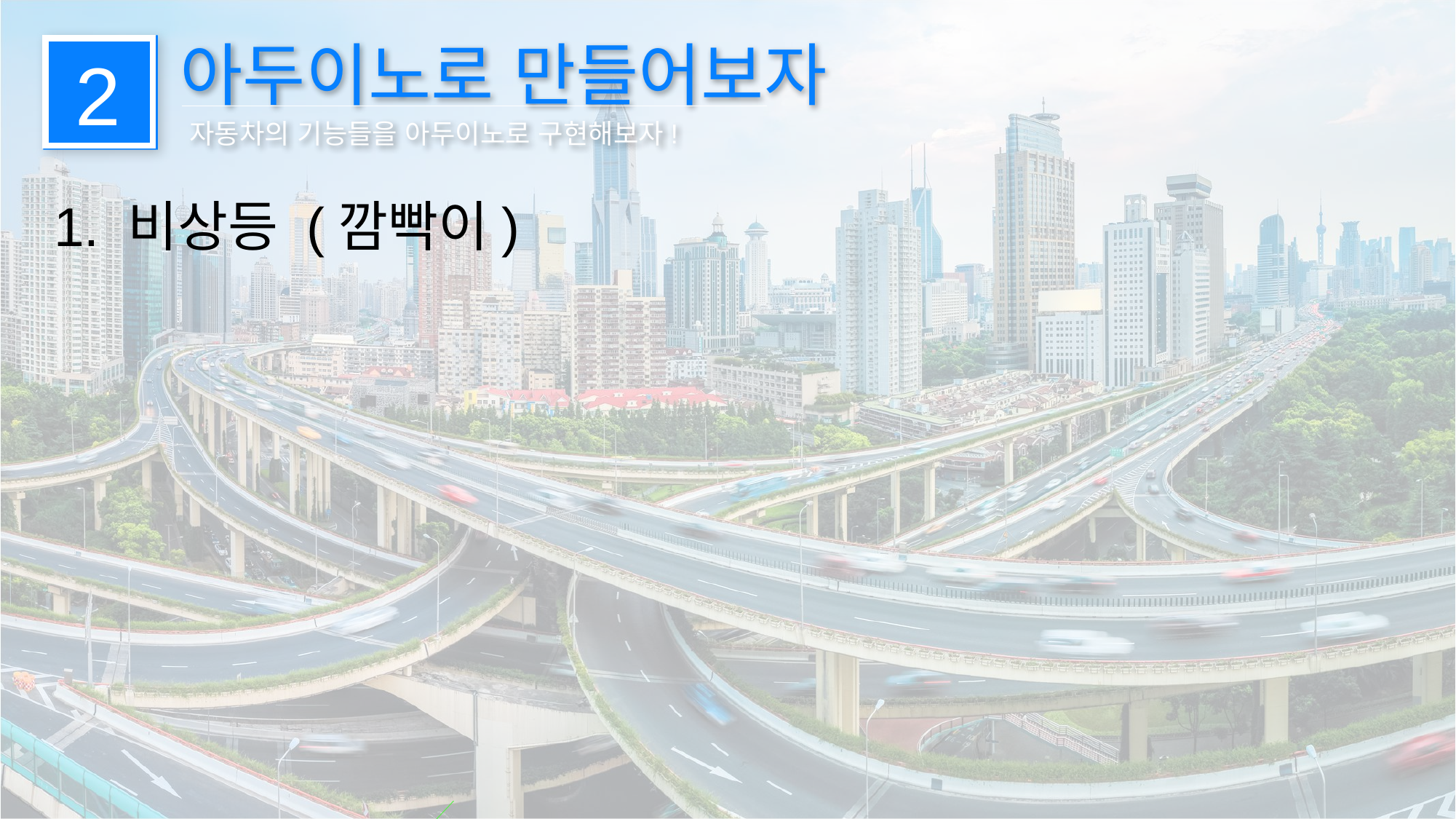

아두이노로 만들어보자

2
자동차의 기능들을 아두이노로 구현해보자!
1. 비상등 (깜빡이)